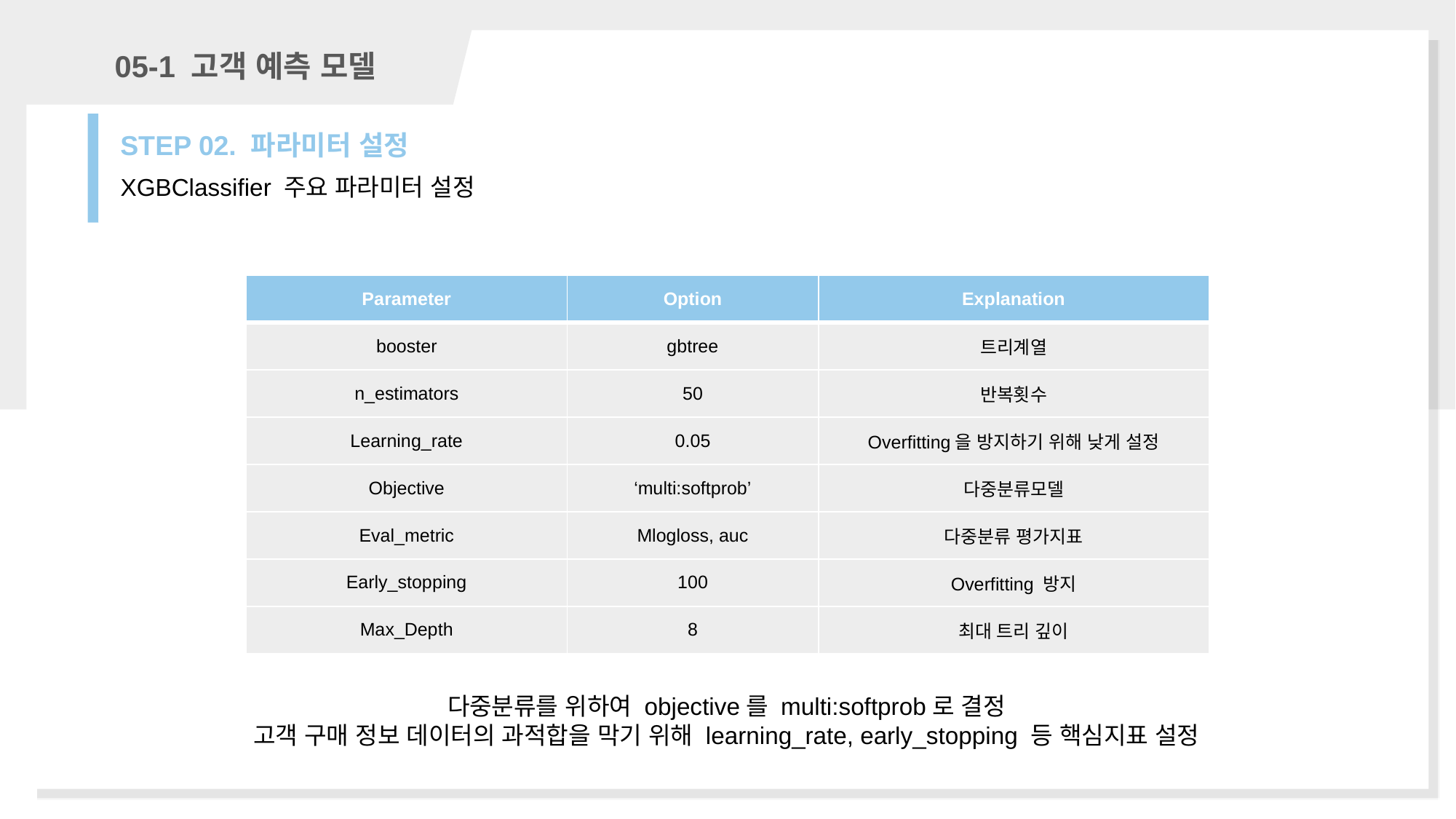

04 고객 예측 모델
05-1 고객 예측 모델

STEP 02. 파라미터 설정
XGBClassifier 주요 파라미터 설정
| Parameter | Option | Explanation |
| --- | --- | --- |
| booster | gbtree | 트리계열 |
| n\_estimators | 50 | 반복횟수 |
| Learning\_rate | 0.05 | Overfitting을 방지하기 위해 낮게 설정 |
| Objective | ‘multi:softprob’ | 다중분류모델 |
| Eval\_metric | Mlogloss, auc | 다중분류 평가지표 |
| Early\_stopping | 100 | Overfitting 방지 |
| Max\_Depth | 8 | 최대 트리 깊이 |
다중분류를 위하여 objective를 multi:softprob로 결정
고객 구매 정보 데이터의 과적합을 막기 위해 learning_rate, early_stopping 등 핵심지표 설정